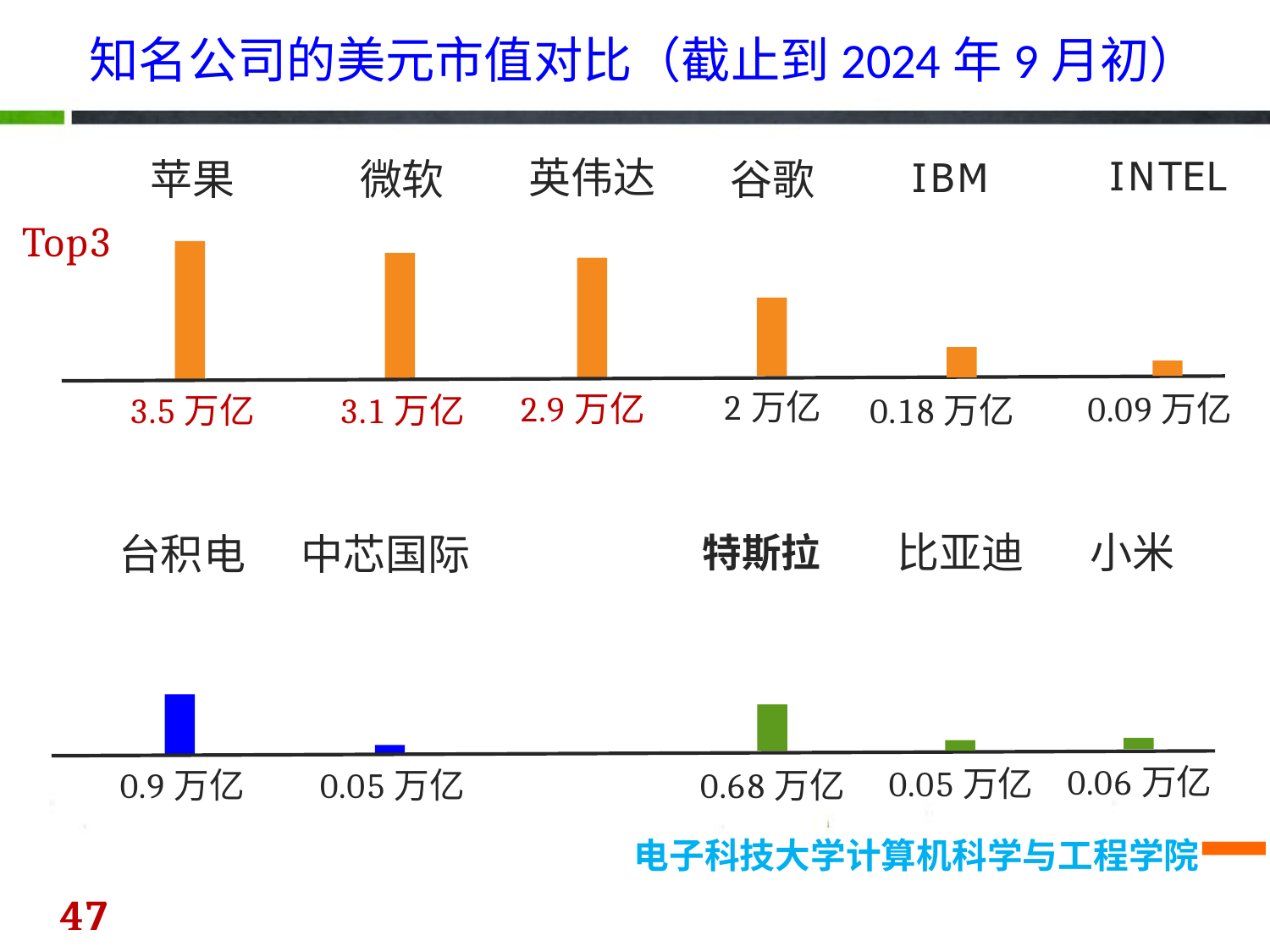

知名公司的美元市值对比（截止到2024年9月初）
英伟达
INTEL
苹果
微软
谷歌
IBM
Top3

2万亿
2.9万亿
0.09万亿
3.5万亿
3.1万亿
0.18万亿
比亚迪
小米
台积电
中芯国际
特斯拉

0.06万亿
0.05万亿
0.9万亿
0.05万亿
0.68万亿